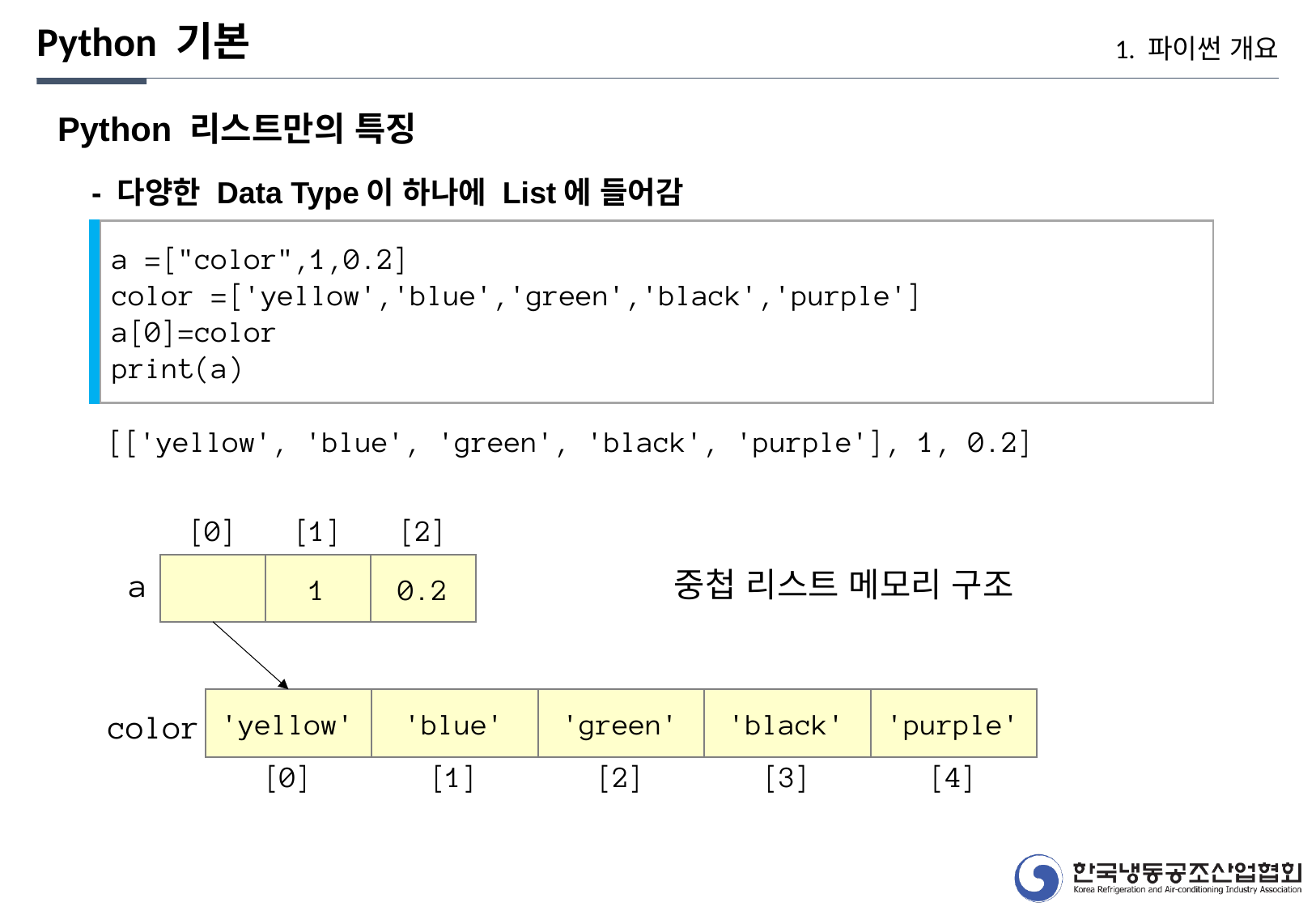

Python 기본
1. 파이썬 개요
Python 리스트만의 특징
- 다양한 Data Type이 하나에 List에 들어감

a =["color",1,0.2]
color =['yellow','blue','green','black','purple']
a[0]=color
print(a)
[['yellow', 'blue', 'green', 'black', 'purple'], 1, 0.2]
[0]
[1]
[2]

1
0.2
a
중첩 리스트 메모리 구조
'yellow'
'blue'
'green'
'black'
'purple'
color
[0]
[1]
[2]
[3]
[4]